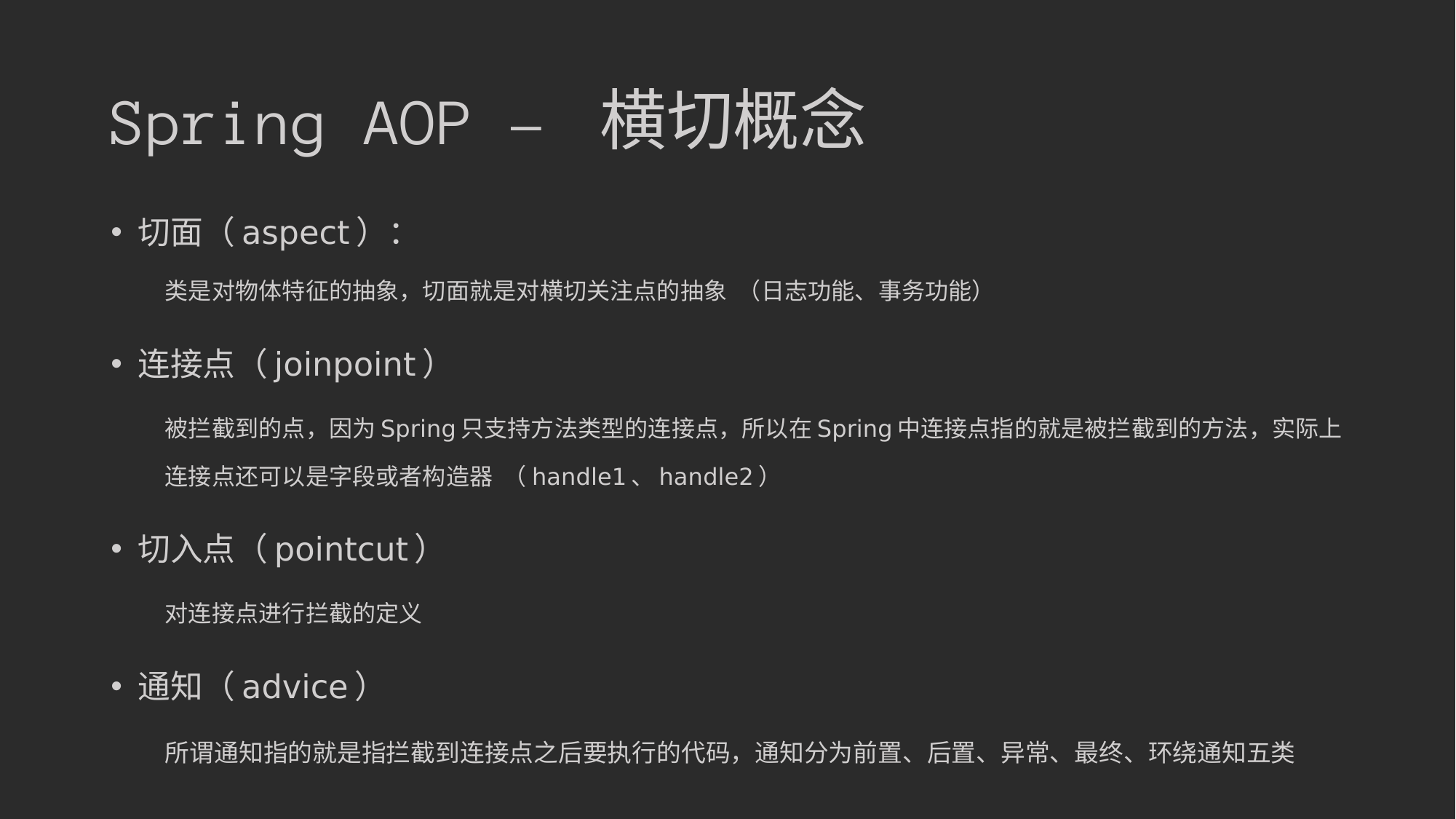

# Spring AOP – 横切概念
切面（aspect）：
类是对物体特征的抽象，切面就是对横切关注点的抽象  （日志功能、事务功能）
连接点（joinpoint）
被拦截到的点，因为Spring只支持方法类型的连接点，所以在Spring中连接点指的就是被拦截到的方法，实际上连接点还可以是字段或者构造器  （handle1、handle2）
切入点（pointcut）
对连接点进行拦截的定义
通知（advice）
所谓通知指的就是指拦截到连接点之后要执行的代码，通知分为前置、后置、异常、最终、环绕通知五类
handle2() {
 	play3();
	play4();
}
在纵向的流程插入日志打印功能